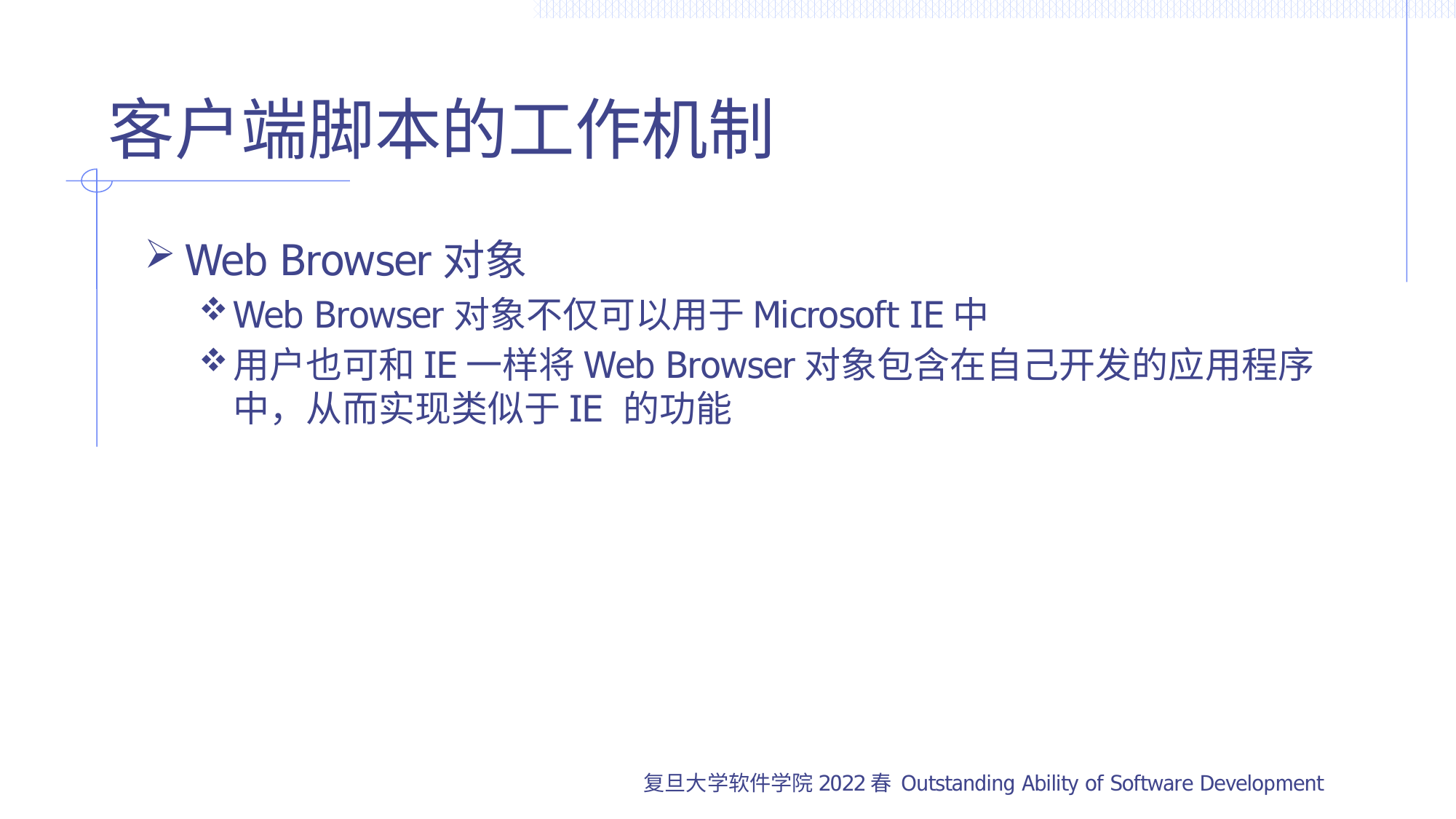

# 客户端脚本的工作机制
Web Browser对象
Web Browser对象不仅可以用于Microsoft IE中
用户也可和IE一样将Web Browser对象包含在自己开发的应用程序中，从而实现类似于IE 的功能